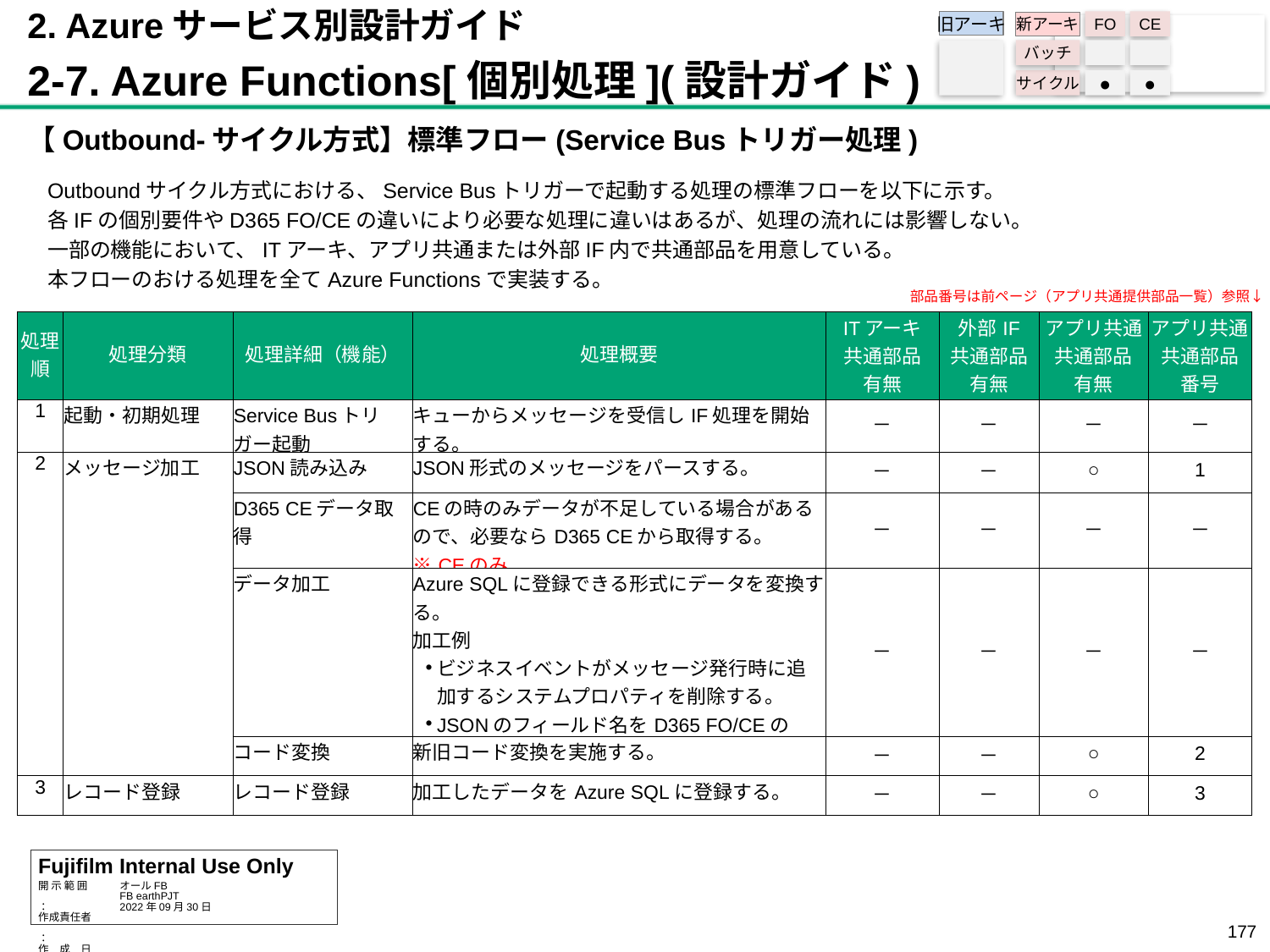

2. Azureサービス別設計ガイド
2-7. Azure Functions[個別処理](設計ガイド)
旧アーキ
FO
CE
新アーキ
バッチ

サイクル
●
●

【Outbound-サイクル方式】標準フロー(Service Busトリガー処理)
Outboundサイクル方式における、Service Busトリガーで起動する処理の標準フローを以下に示す。
各IFの個別要件やD365 FO/CEの違いにより必要な処理に違いはあるが、処理の流れには影響しない。
一部の機能において、ITアーキ、アプリ共通または外部IF内で共通部品を用意している。
本フローのおける処理を全てAzure Functionsで実装する。

部品番号は前ページ（アプリ共通提供部品一覧）参照↓
| 処理順 | 処理分類​ | 処理詳細（機能）​ | 処理概要​ | ITアーキ 共通部品 有無​ | 外部IF 共通部品 有無​ | アプリ共通 共通部品 有無 | アプリ共通 共通部品 番号 |
| --- | --- | --- | --- | --- | --- | --- | --- |
| 1​ | 起動・初期処理​ | Service Busトリガー起動​ | キューからメッセージを受信しIF処理を開始する。 | －​ | －​ | －​ | － |
| 2 | メッセージ加工 | JSON読み込み | JSON形式のメッセージをパースする。 | －​ | －​ | ○​ | 1 |
|  |  | D365 CEデータ取得 | CEの時のみデータが不足している場合があるので、必要ならD365 CEから取得する。 ※CEのみ | －​ | －​ | －​ | － |
|  |  | データ加工 | Azure SQLに登録できる形式にデータを変換する。 加工例 ビジネスイベントがメッセージ発行時に追加するシステムプロパティを削除する。 JSONのフィールド名をD365 FO/CEのフィールド名に変更する。 | －​ | －​ | －​ | － |
|  |  | コード変換 | 新旧コード変換を実施する。 | －​ | －​ | ○ | 2 |
| 3 | レコード登録 | レコード登録 | 加工したデータをAzure SQLに登録する。 | －​ | －​ | ○​ | 3 |

177